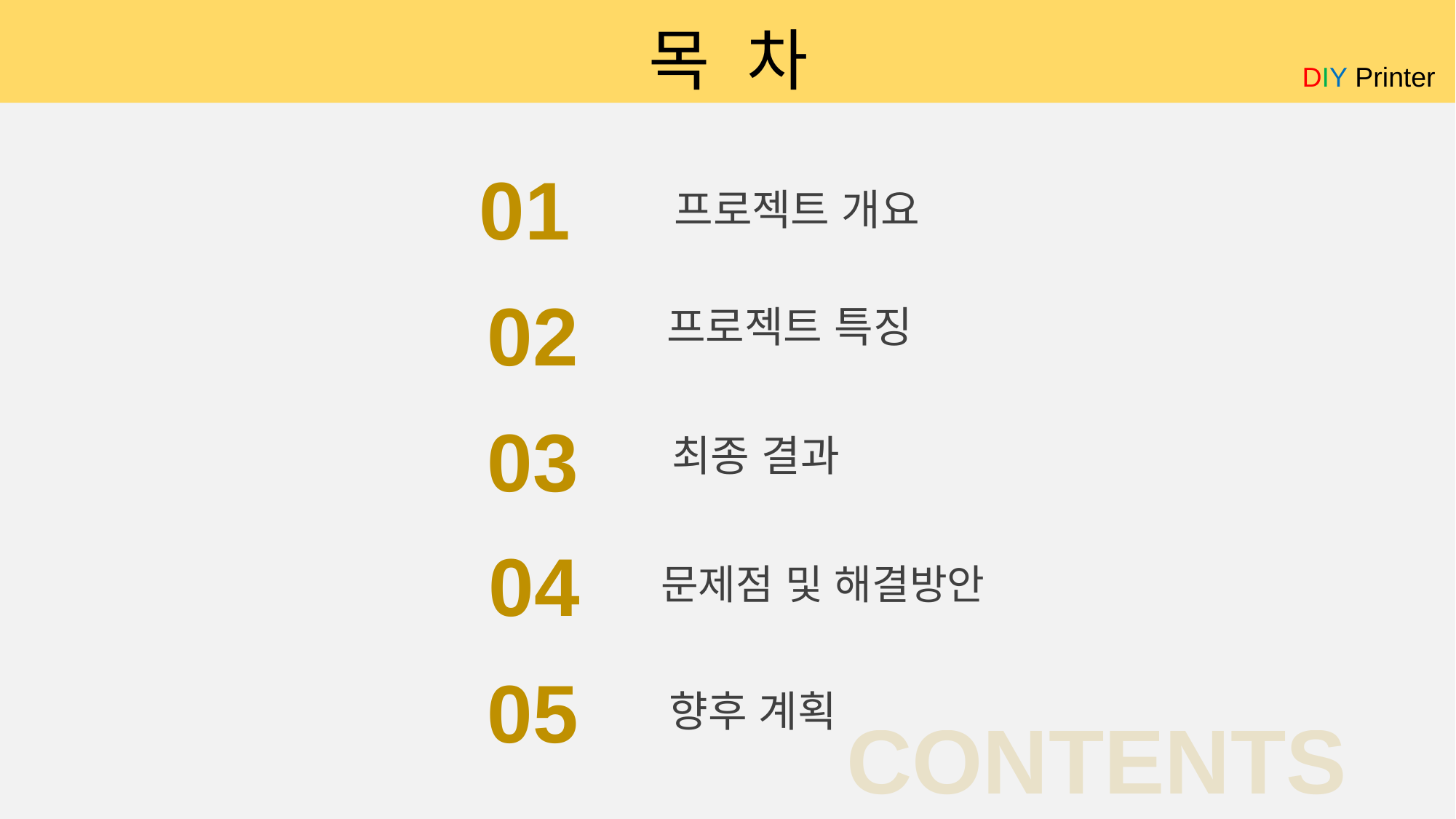

목 차
DIY Printer
01
 프로젝트 개요
02
 프로젝트 특징
03
 최종 결과
04
문제점 및 해결방안
05
 향후 계획
CONTENTS